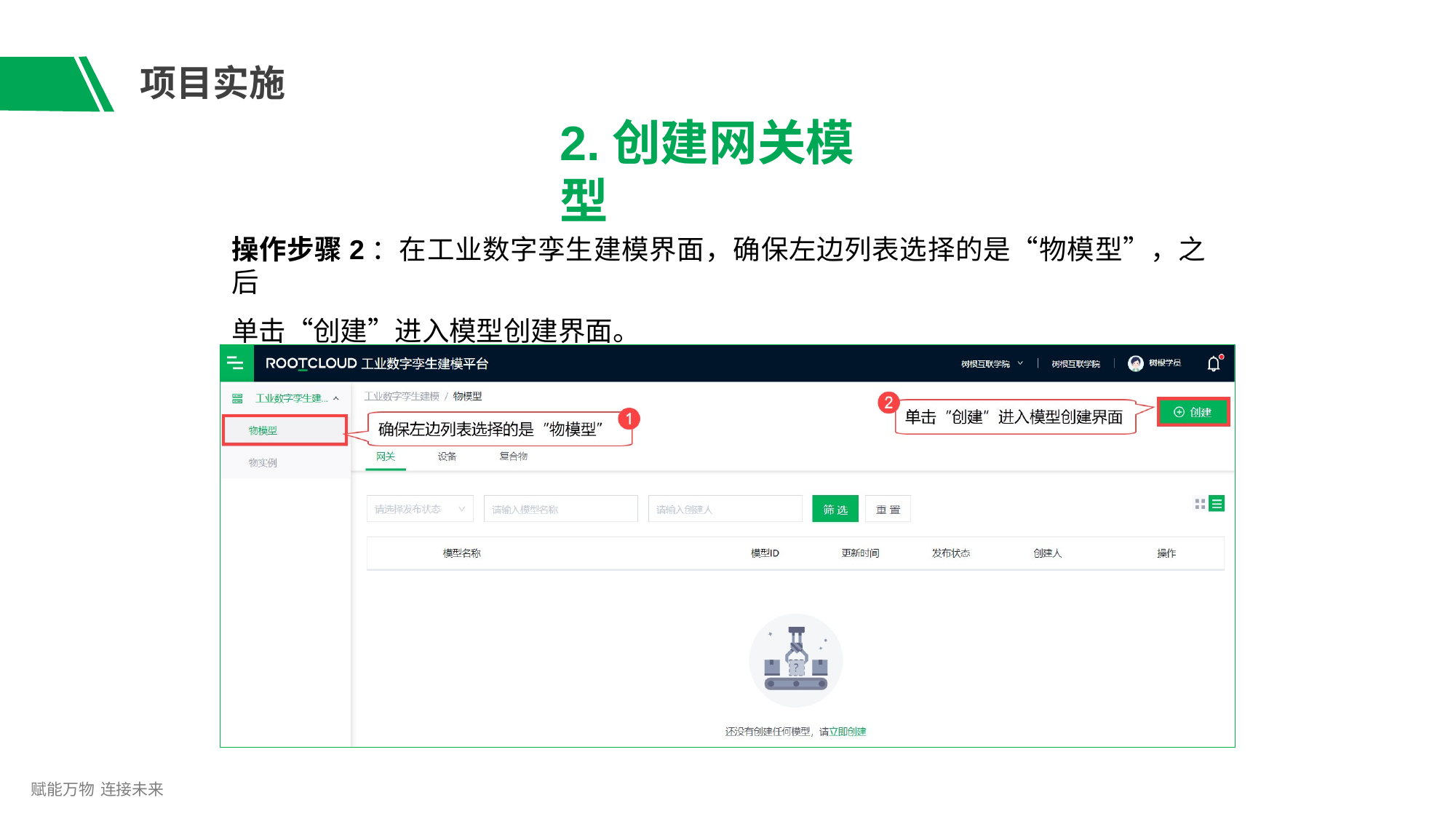

# 项目实施
2.创建网关模型
操作步骤2：在工业数字孪生建模界面，确保左边列表选择的是“物模型”，之后
单击“创建”进入模型创建界面。

赋能万物 连接未来